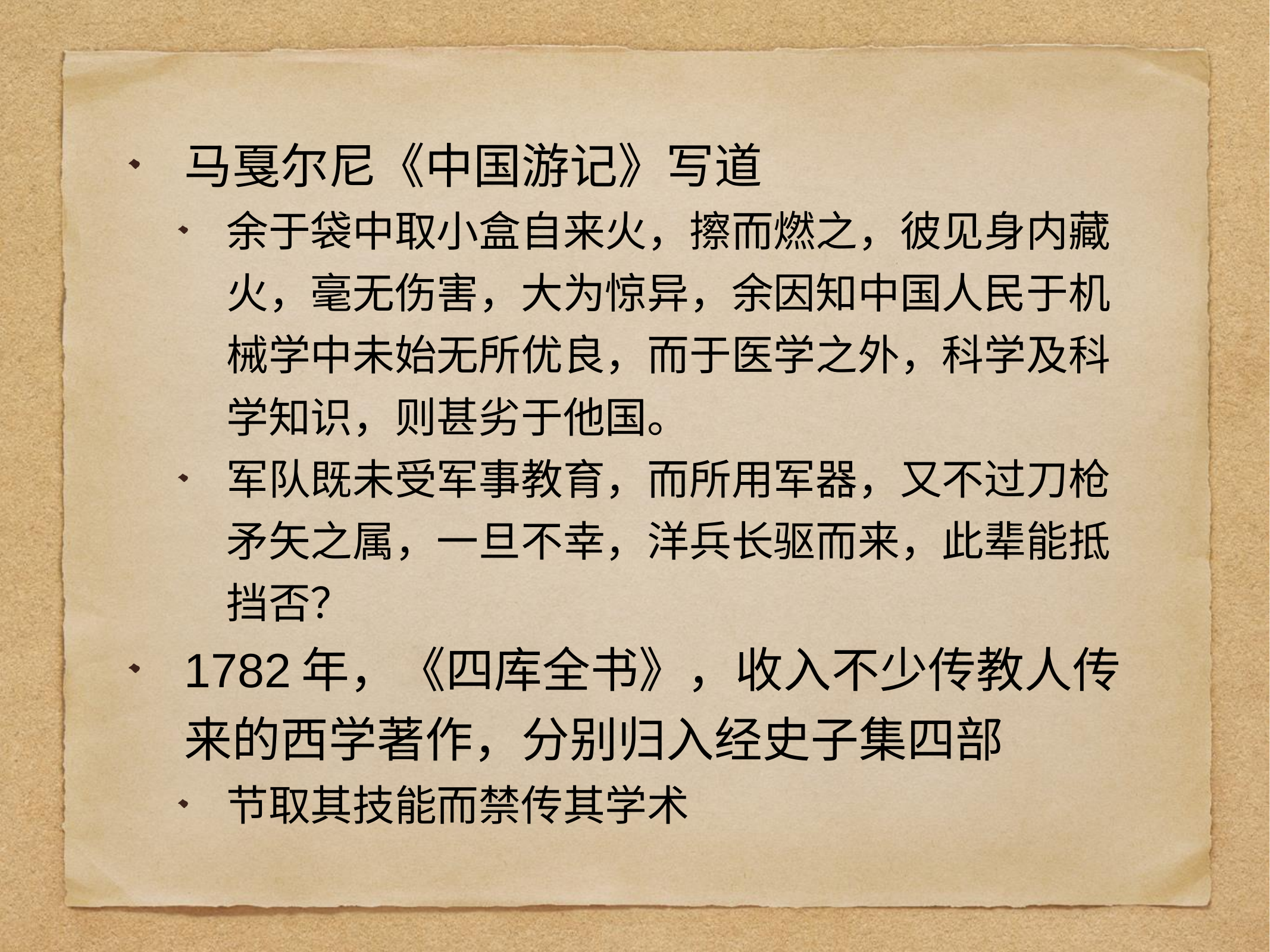

马戛尔尼《中国游记》写道
余于袋中取小盒自来火，擦而燃之，彼见身内藏火，毫无伤害，大为惊异，余因知中国人民于机械学中未始无所优良，而于医学之外，科学及科学知识，则甚劣于他国。
军队既未受军事教育，而所用军器，又不过刀枪矛矢之属，一旦不幸，洋兵长驱而来，此辈能抵挡否？
1782年，《四库全书》，收入不少传教人传来的西学著作，分别归入经史子集四部
节取其技能而禁传其学术